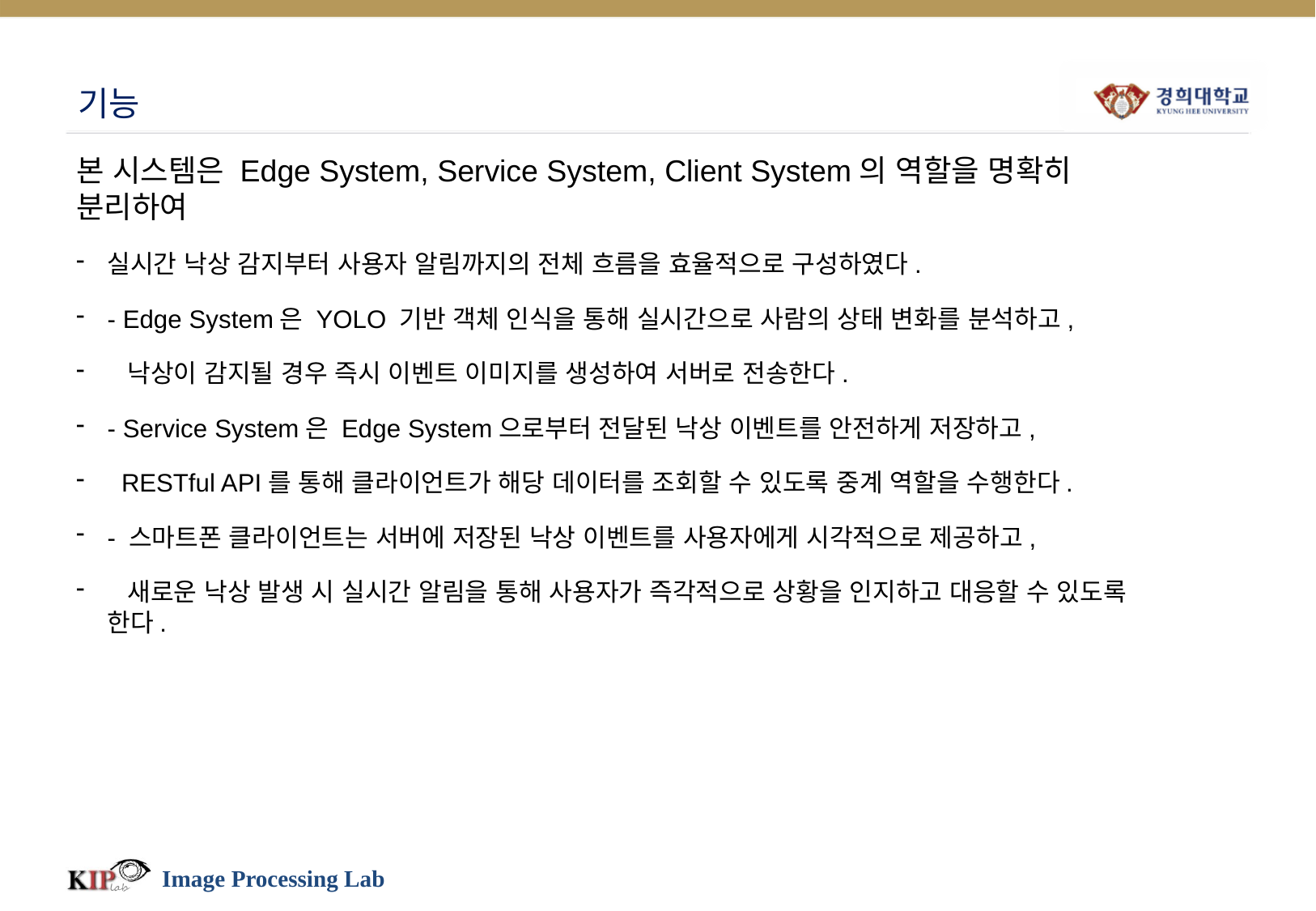

# 기능
본 시스템은 Edge System, Service System, Client System의 역할을 명확히 분리하여
실시간 낙상 감지부터 사용자 알림까지의 전체 흐름을 효율적으로 구성하였다.
- Edge System은 YOLO 기반 객체 인식을 통해 실시간으로 사람의 상태 변화를 분석하고,
  낙상이 감지될 경우 즉시 이벤트 이미지를 생성하여 서버로 전송한다.
- Service System은 Edge System으로부터 전달된 낙상 이벤트를 안전하게 저장하고,
  RESTful API를 통해 클라이언트가 해당 데이터를 조회할 수 있도록 중계 역할을 수행한다.
- 스마트폰 클라이언트는 서버에 저장된 낙상 이벤트를 사용자에게 시각적으로 제공하고,
  새로운 낙상 발생 시 실시간 알림을 통해 사용자가 즉각적으로 상황을 인지하고 대응할 수 있도록 한다.

Image Processing Lab